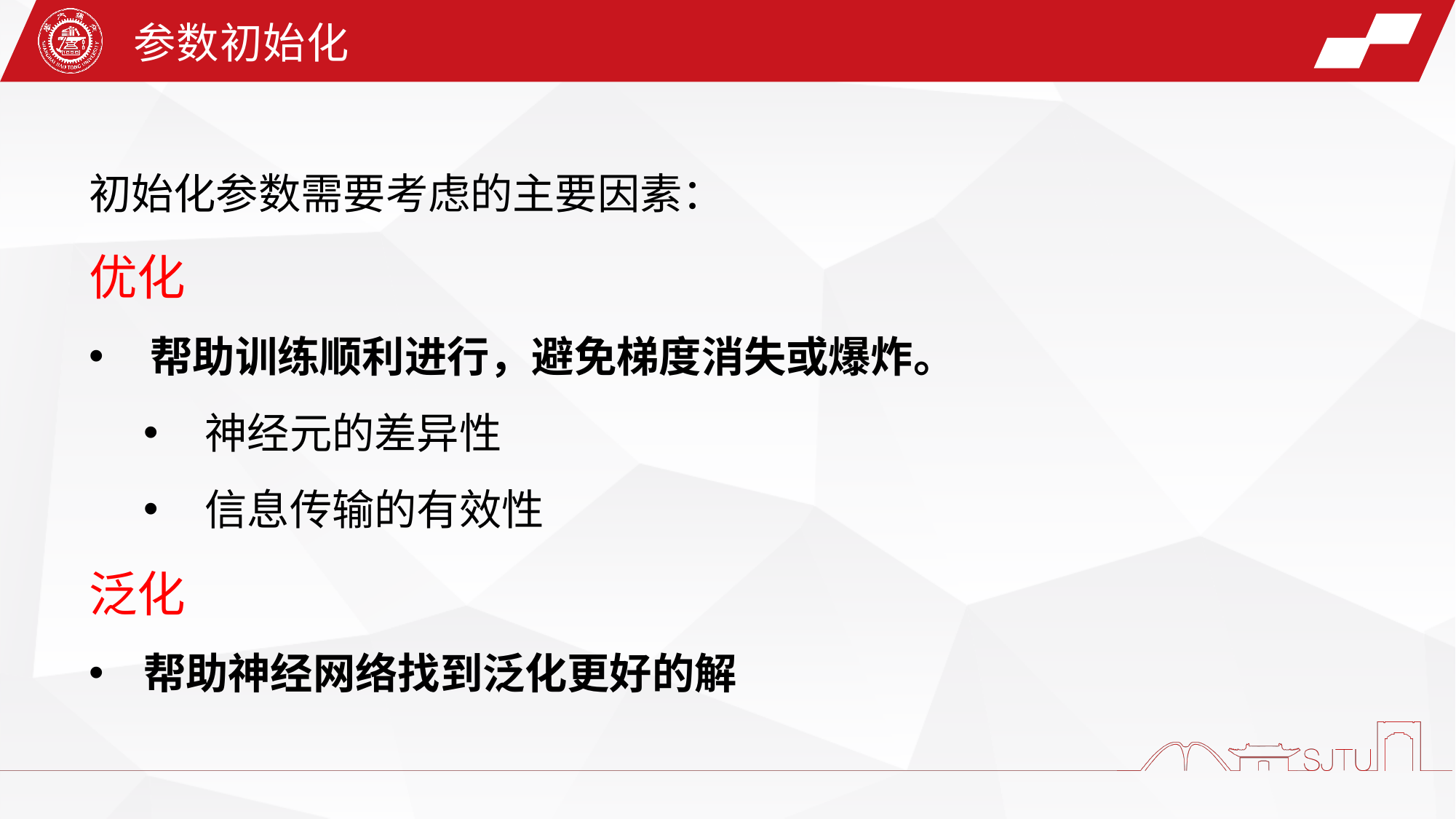

参数初始化
初始化参数需要考虑的主要因素：
优化
帮助训练顺利进行，避免梯度消失或爆炸。
神经元的差异性
信息传输的有效性
泛化
帮助神经网络找到泛化更好的解